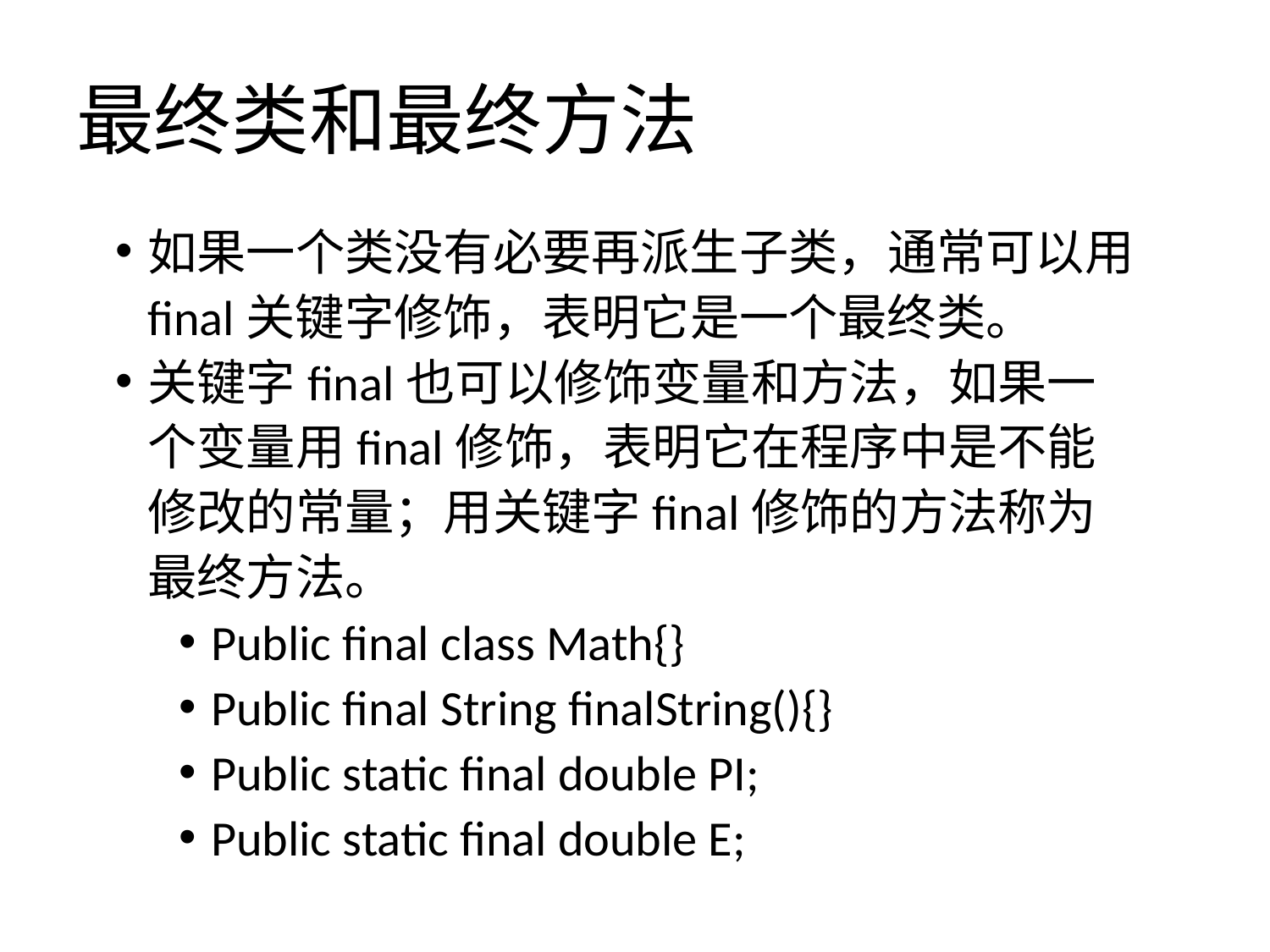

# 最终类和最终方法
如果一个类没有必要再派生子类，通常可以用final关键字修饰，表明它是一个最终类。
关键字final也可以修饰变量和方法，如果一个变量用final修饰，表明它在程序中是不能修改的常量；用关键字final修饰的方法称为最终方法。
Public final class Math{}
Public final String finalString(){}
Public static final double PI;
Public static final double E;